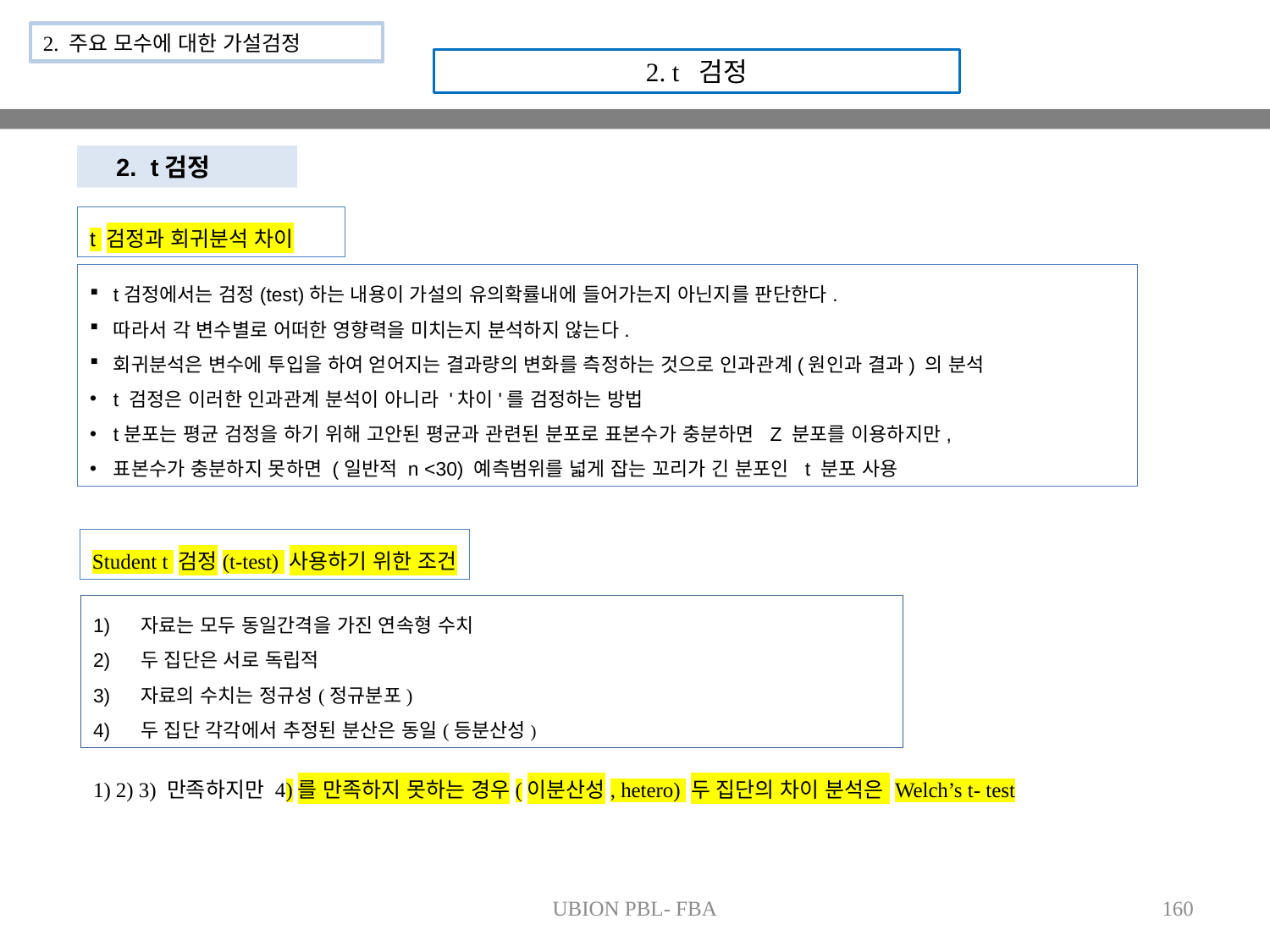

2. 주요 모수에 대한 가설검정

2. t  검정

2.  t검정
t 검정과 회귀분석 차이
t검정에서는 검정(test)하는 내용이 가설의 유의확률내에 들어가는지 아닌지를 판단한다.
따라서 각 변수별로 어떠한 영향력을 미치는지 분석하지 않는다.
회귀분석은 변수에 투입을 하여 얻어지는 결과량의 변화를 측정하는 것으로 인과관계(원인과 결과) 의 분석
t 검정은 이러한 인과관계 분석이 아니라 '차이'를 검정하는 방법
t분포는 평균 검정을 하기 위해 고안된 평균과 관련된 분포로 표본수가 충분하면  Z 분포를 이용하지만,
표본수가 충분하지 못하면 (일반적 n <30) 예측범위를 넓게 잡는 꼬리가 긴 분포인  t 분포 사용
Student t 검정(t-test) 사용하기 위한 조건

자료는 모두 동일간격을 가진 연속형 수치
두 집단은 서로 독립적
자료의 수치는 정규성(정규분포)
두 집단 각각에서 추정된 분산은 동일(등분산성)
1) 2) 3) 만족하지만 4)를 만족하지 못하는 경우(이분산성, hetero) 두 집단의 차이 분석은 Welch’s t- test
UBION PBL- FBA
160